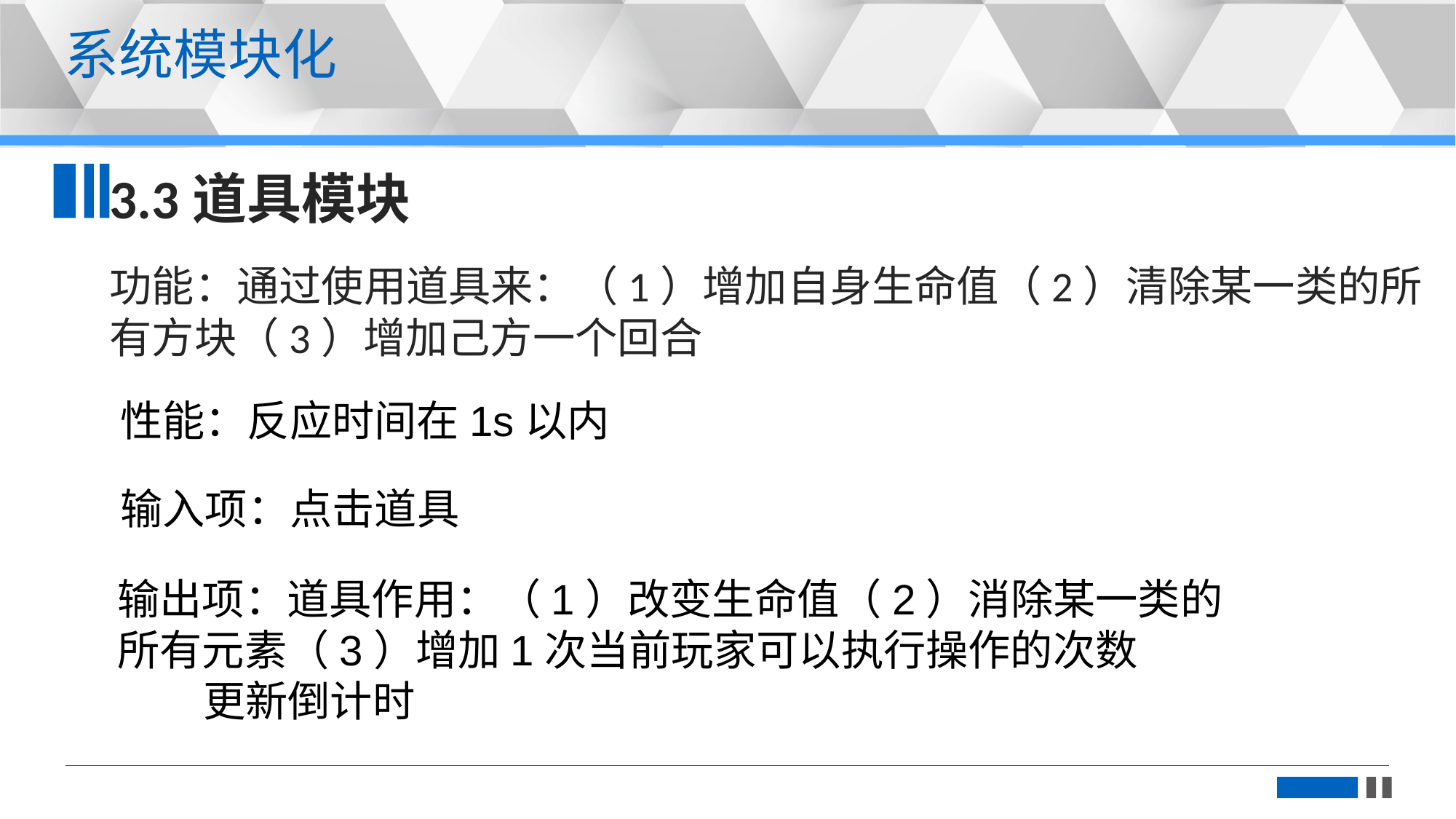

更多精品PPT模板下载：https://shop162430736.taobao.com
系统模块化

3.3道具模块
功能：通过使用道具来：（1）增加自身生命值（2）清除某一类的所有方块（3）增加己方一个回合
性能：反应时间在1s以内
输入项：点击道具
输出项：道具作用：（1）改变生命值（2）消除某一类的所有元素（3）增加1次当前玩家可以执行操作的次数
        更新倒计时
23